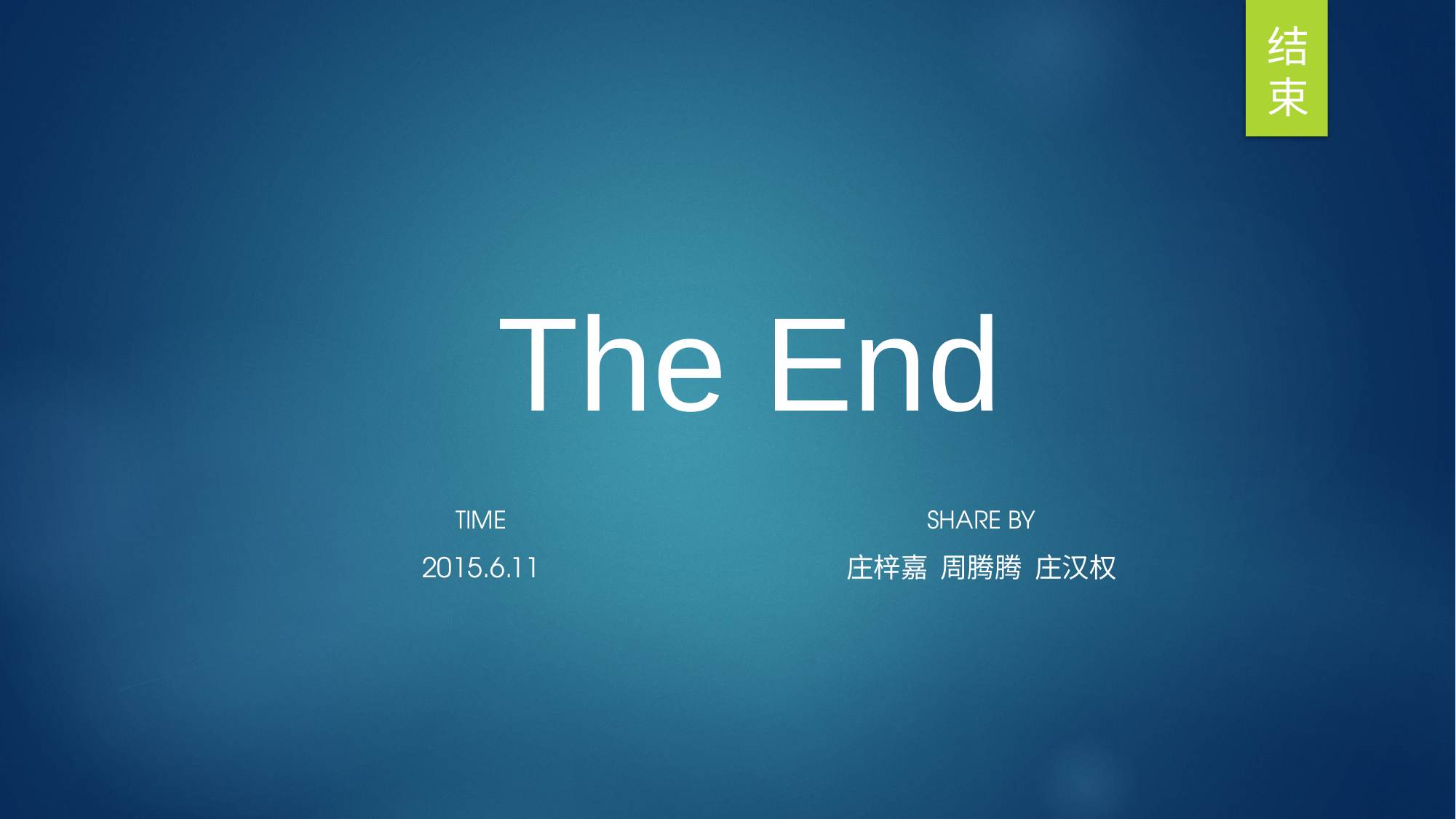

结
束
The End
TIME
SHARE BY
2015.6.11
庄梓嘉  周腾腾  庄汉权